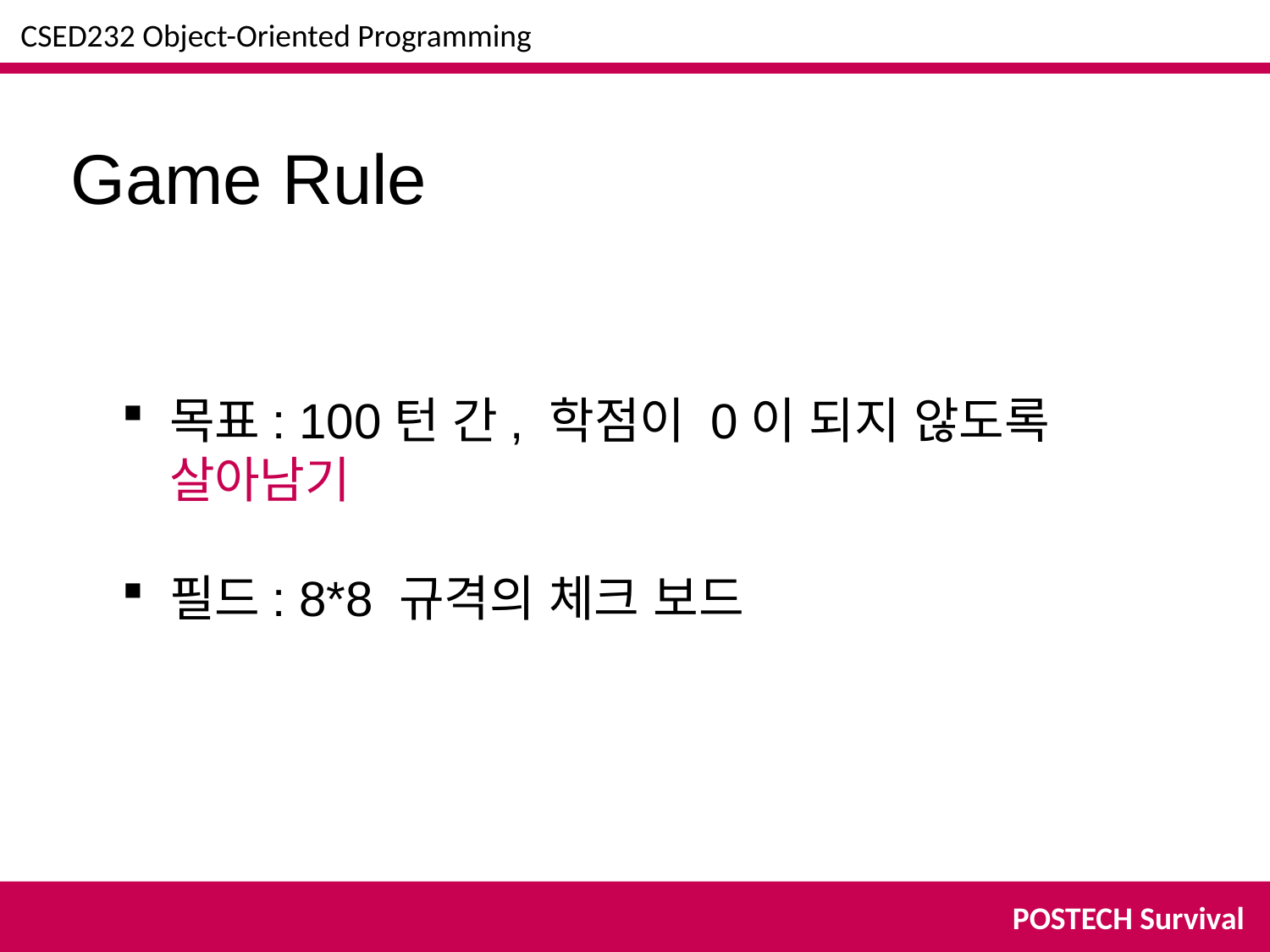

CSED232 Object-Oriented Programming
Game Rule
목표: 100턴 간, 학점이 0이 되지 않도록 살아남기

필드: 8*8 규격의 체크 보드

POSTECH Survival